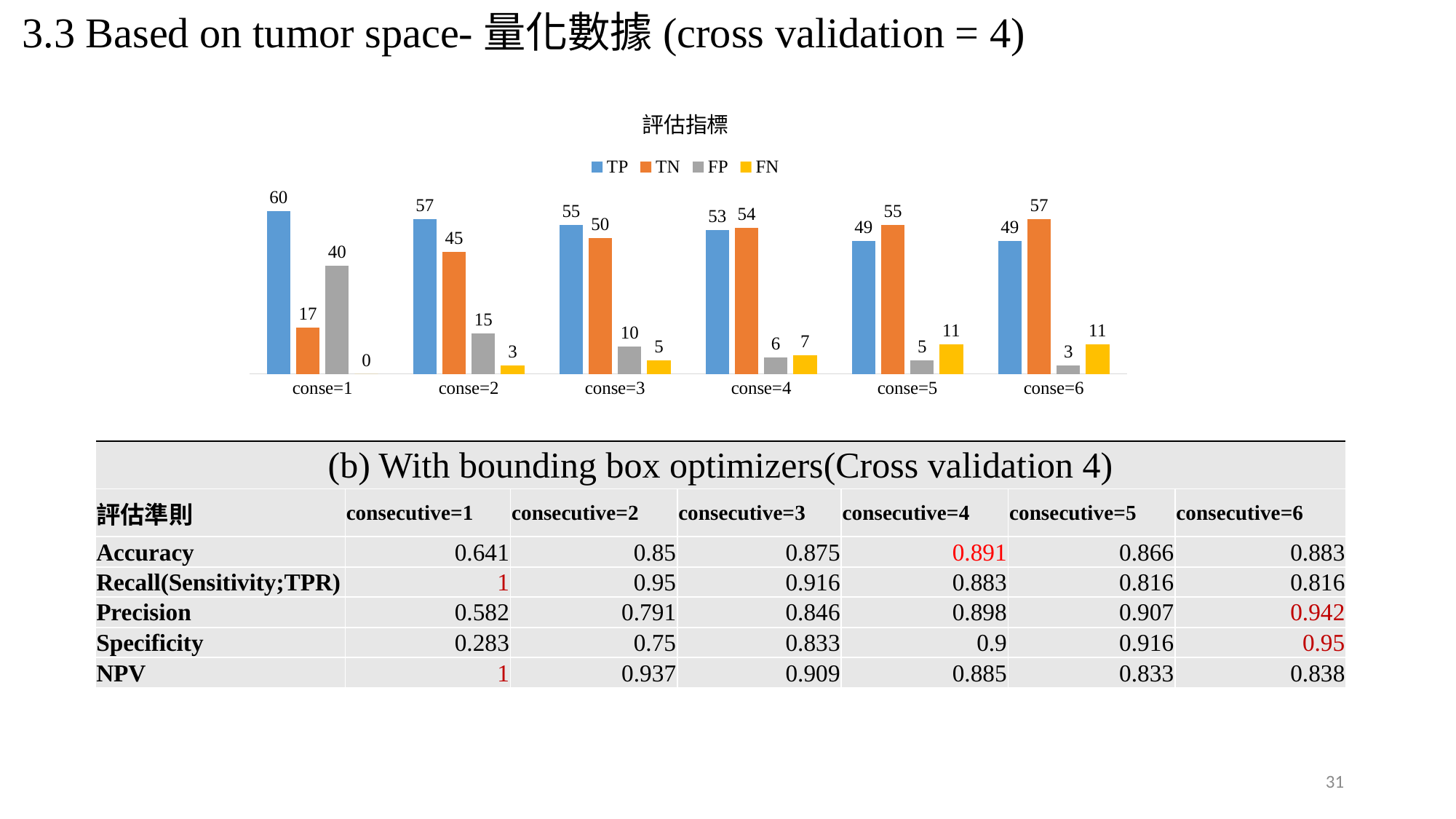

3.3 Based on tumor space-量化數據(cross validation = 4)

### Chart: 評估指標

| Category | TP | TN | FP | FN |
|---|---|---|---|---|
| conse=1 | 60.0 | 17.0 | 40.0 | 0.0 |
| conse=2 | 57.0 | 45.0 | 15.0 | 3.0 |
| conse=3 | 55.0 | 50.0 | 10.0 | 5.0 |
| conse=4 | 53.0 | 54.0 | 6.0 | 7.0 |
| conse=5 | 49.0 | 55.0 | 5.0 | 11.0 |
| conse=6 | 49.0 | 57.0 | 3.0 | 11.0 |
| (b) With bounding box optimizers(Cross validation 4) |  |  |  |  |  |  |
| --- | --- | --- | --- | --- | --- | --- |
| 評估準則 | consecutive=1 | consecutive=2 | consecutive=3 | consecutive=4 | consecutive=5 | consecutive=6 |
| Accuracy | 0.641 | 0.85 | 0.875 | 0.891 | 0.866 | 0.883 |
| Recall(Sensitivity;TPR) | 1 | 0.95 | 0.916 | 0.883 | 0.816 | 0.816 |
| Precision | 0.582 | 0.791 | 0.846 | 0.898 | 0.907 | 0.942 |
| Specificity | 0.283 | 0.75 | 0.833 | 0.9 | 0.916 | 0.95 |
| NPV | 1 | 0.937 | 0.909 | 0.885 | 0.833 | 0.838 |
31